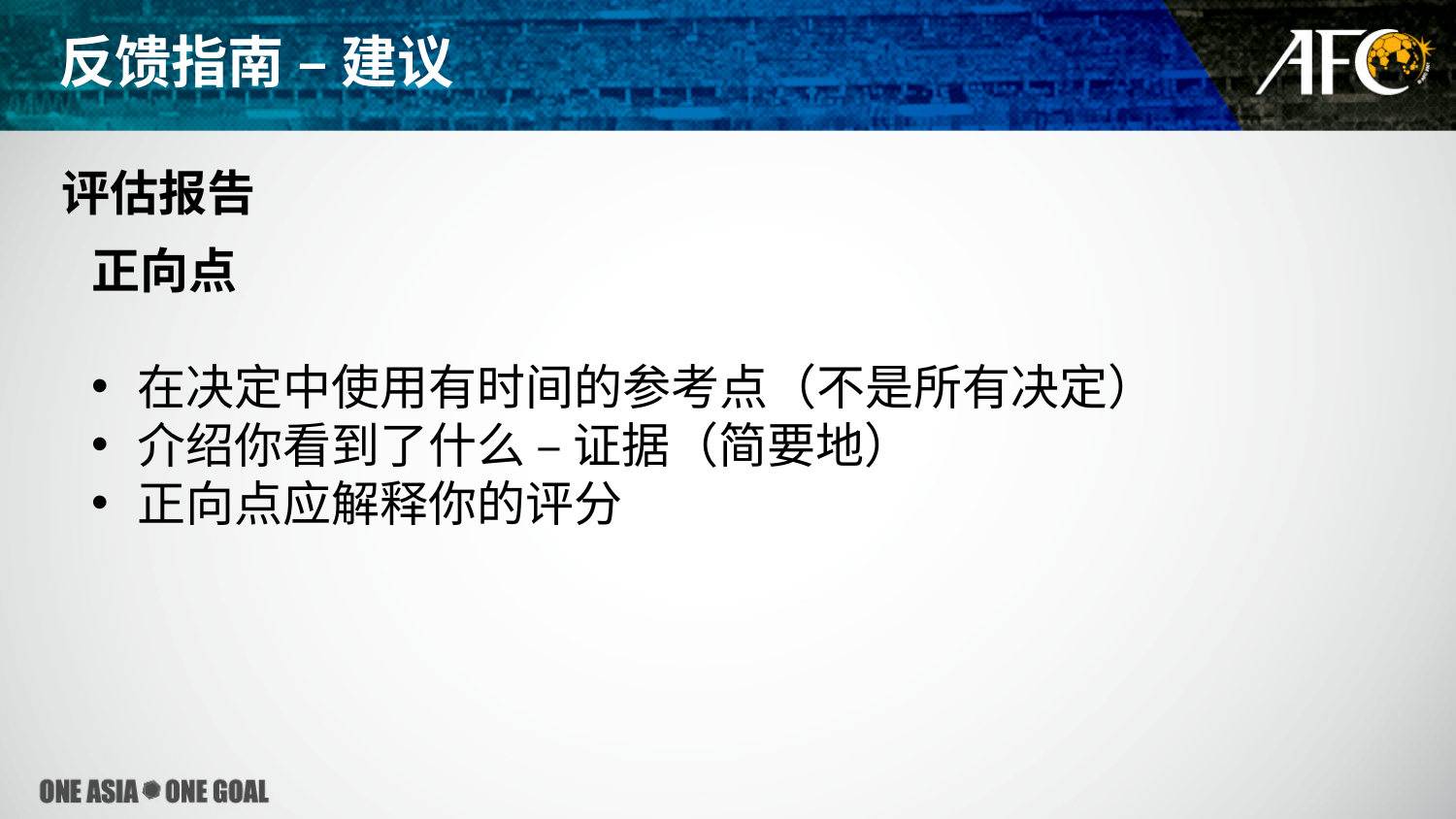

反馈指南 – 建议
评估报告

正向点

在决定中使用有时间的参考点（不是所有决定）
介绍你看到了什么 – 证据（简要地）
正向点应解释你的评分